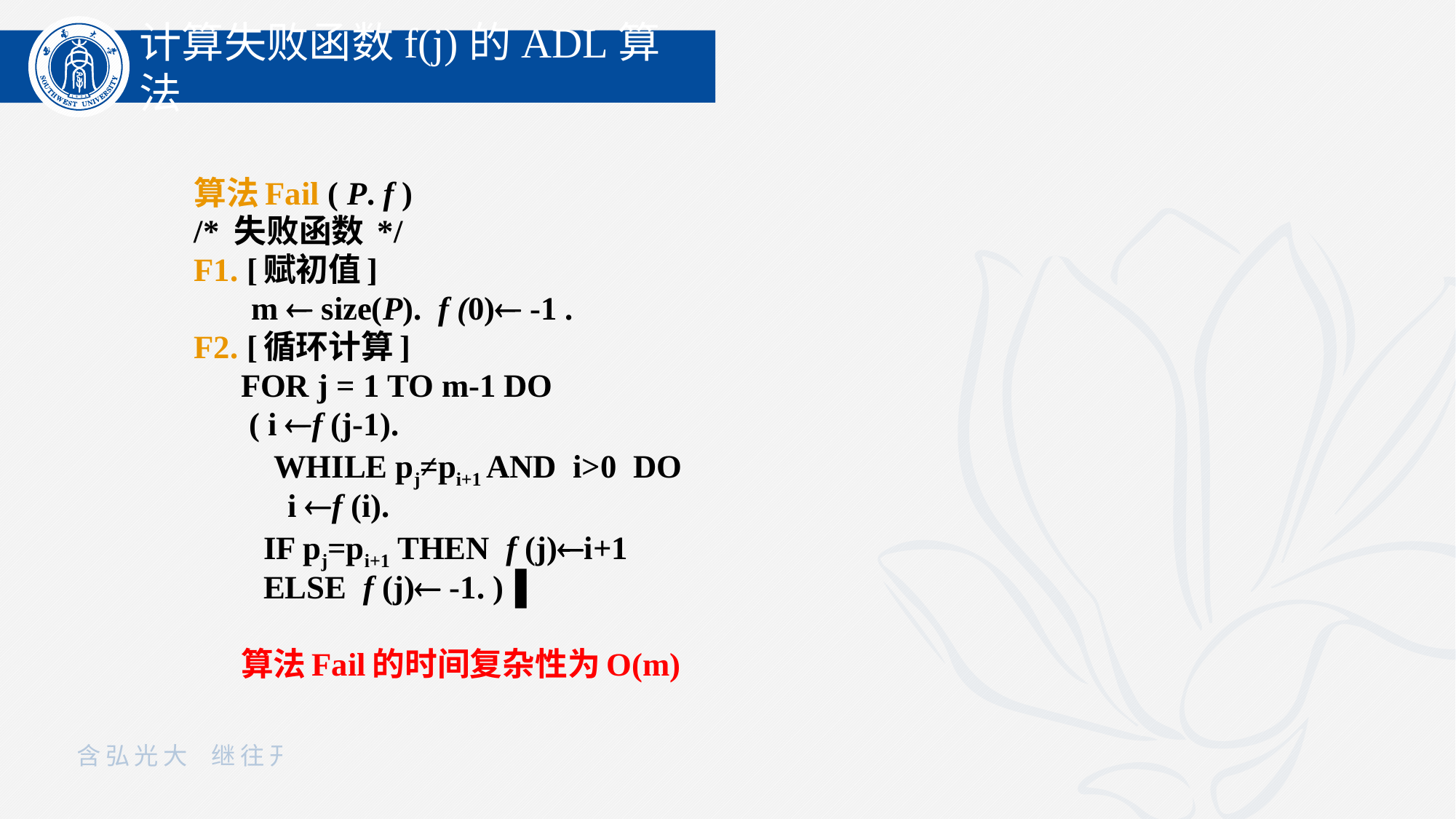

计算失败函数f(j)的ADL算法
算法Fail ( P. f )
/* 失败函数 */
F1. [赋初值]
       m ← size(P).  f (0)← -1 .
F2. [循环计算]
FOR j = 1 TO m-1 DO
 ( i ←f (j-1).
    WHILE pj≠pi+1 AND  i>0  DO
	   i ←f (i).
	IF pj=pi+1 THEN  f (j)←i+1
	ELSE  f (j)← -1. )▐

算法Fail的时间复杂性为O(m)